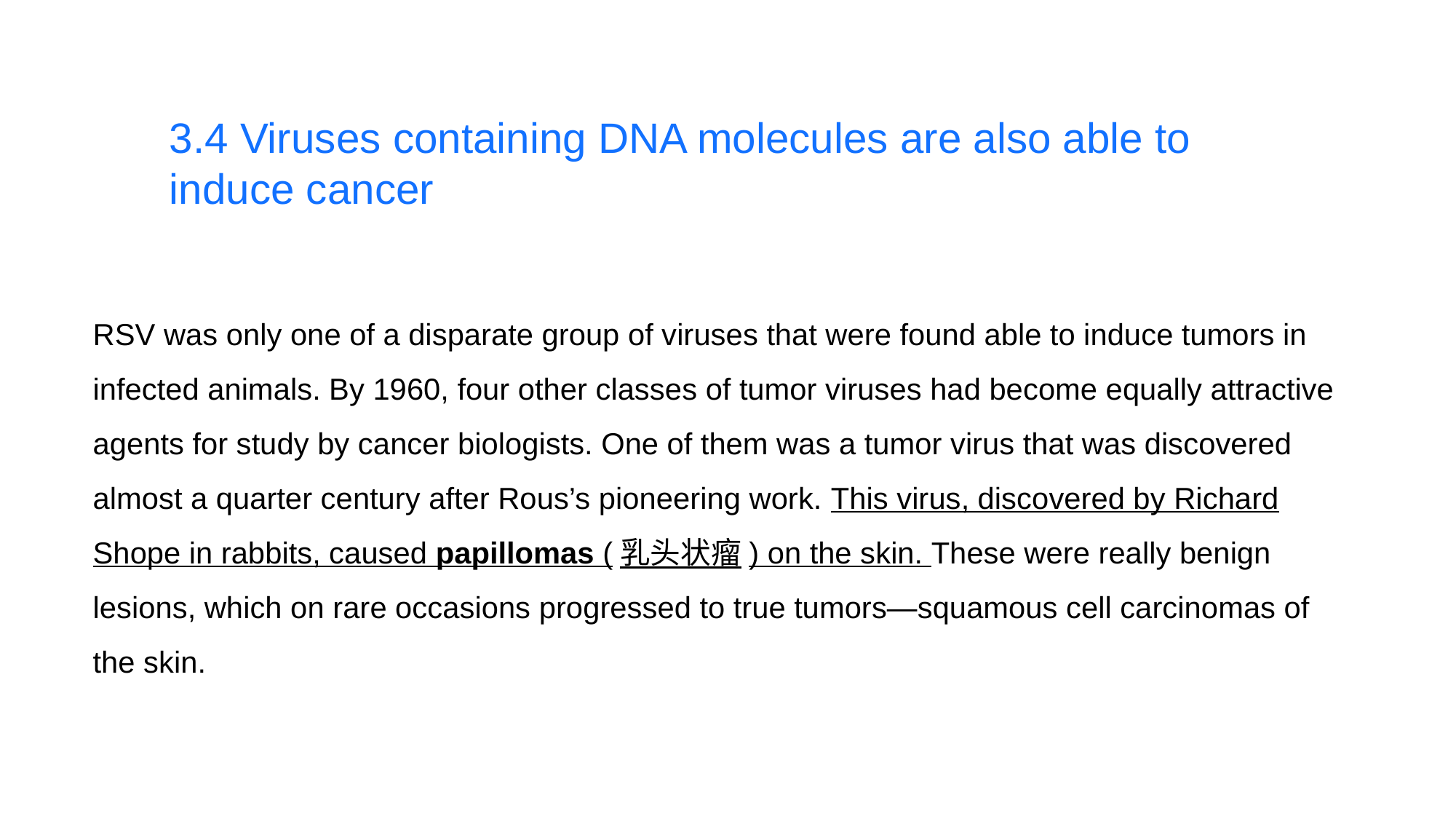

3.4 Viruses containing DNA molecules are also able to induce cancer
RSV was only one of a disparate group of viruses that were found able to induce tumors in infected animals. By 1960, four other classes of tumor viruses had become equally attractive agents for study by cancer biologists. One of them was a tumor virus that was discovered almost a quarter century after Rous’s pioneering work. This virus, discovered by Richard Shope in rabbits, caused papillomas (乳头状瘤) on the skin. These were really benign lesions, which on rare occasions progressed to true tumors—squamous cell carcinomas of the skin.